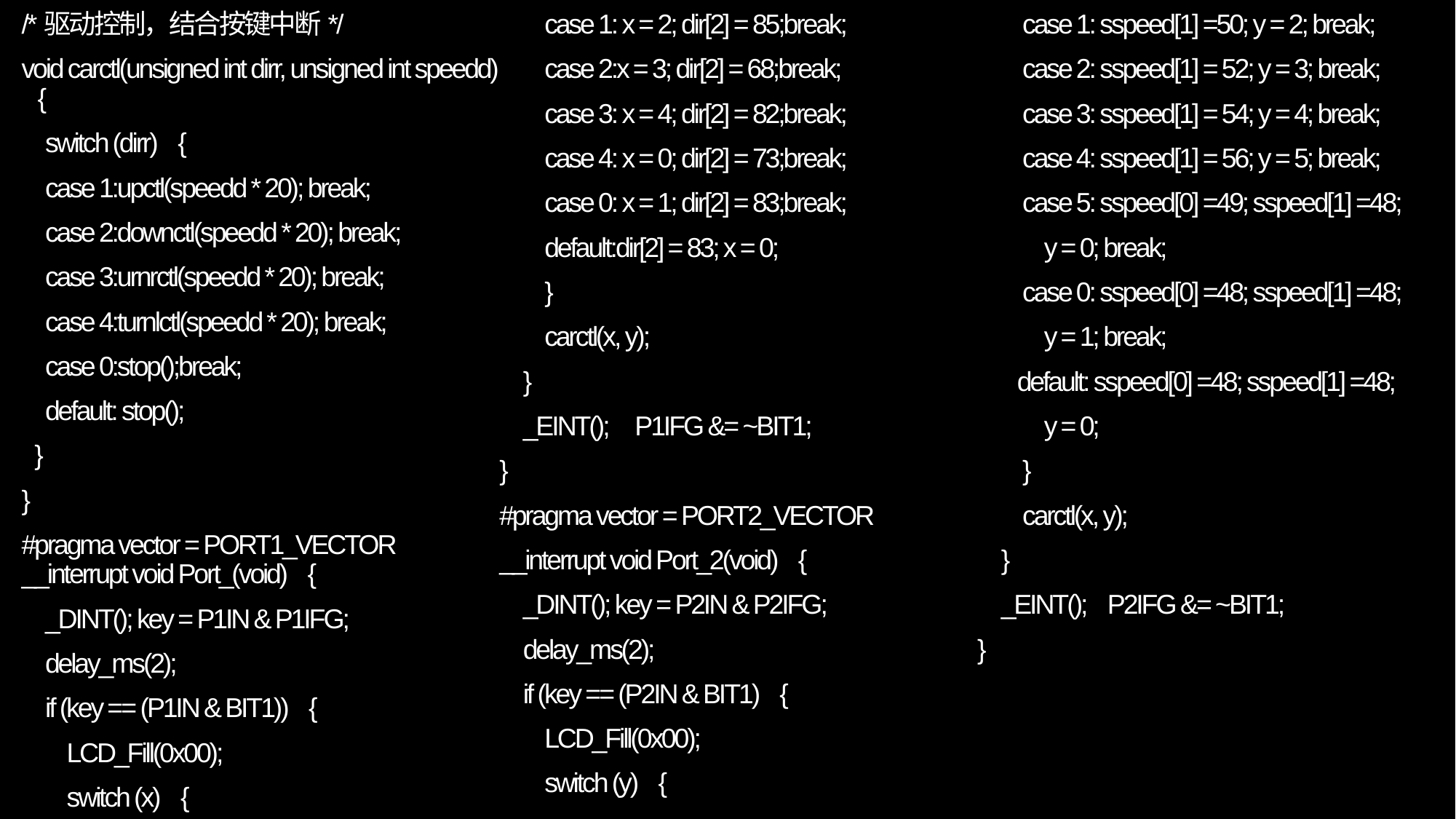

/*驱动控制，结合按键中断*/
void carctl(unsigned int dirr, unsigned int speedd)    {
    switch (dirr)    {
    case 1:upctl(speedd * 20); break;
    case 2:downctl(speedd * 20); break;
    case 3:urnrctl(speedd * 20); break;
    case 4:turnlctl(speedd * 20); break;
    case 0:stop();break;
    default: stop();
  }
}
#pragma vector = PORT1_VECTOR __interrupt void Port_(void)    {
    _DINT(); key = P1IN & P1IFG;
    delay_ms(2);
    if (key == (P1IN & BIT1))    {
        LCD_Fill(0x00);
        switch (x)    {
        case 1: x = 2; dir[2] = 85;break;
        case 2:x = 3; dir[2] = 68;break;
        case 3: x = 4; dir[2] = 82;break;
        case 4: x = 0; dir[2] = 73;break;
        case 0: x = 1; dir[2] = 83;break;
        default:dir[2] = 83; x = 0;
        }
        carctl(x, y);
    }
    _EINT();     P1IFG &= ~BIT1;
}
#pragma vector = PORT2_VECTOR
__interrupt void Port_2(void)    {
    _DINT(); key = P2IN & P2IFG;
    delay_ms(2);
    if (key == (P2IN & BIT1)    {
        LCD_Fill(0x00);
        switch (y)    {
        case 1: sspeed[1] =50; y = 2; break;
        case 2: sspeed[1] = 52; y = 3; break;
        case 3: sspeed[1] = 54; y = 4; break;
        case 4: sspeed[1] = 56; y = 5; break;
        case 5: sspeed[0] =49; sspeed[1] =48;
            y = 0; break;
        case 0: sspeed[0] =48; sspeed[1] =48;
            y = 1; break;
       default: sspeed[0] =48; sspeed[1] =48;
            y = 0;
        }
        carctl(x, y);
    }
    _EINT();    P2IFG &= ~BIT1;
}